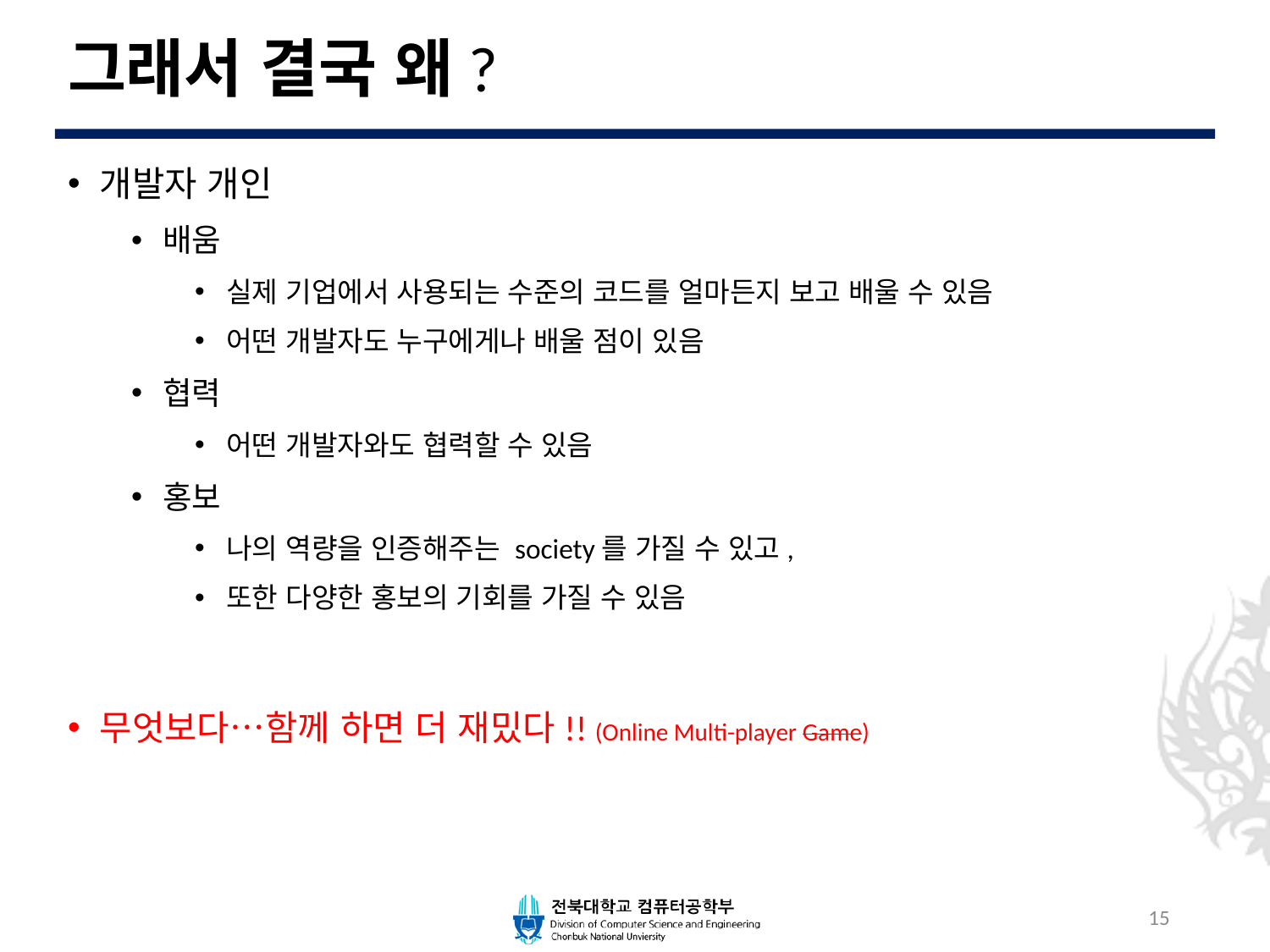

# 그래서 결국 왜?
개발자 개인
배움
실제 기업에서 사용되는 수준의 코드를 얼마든지 보고 배울 수 있음
어떤 개발자도 누구에게나 배울 점이 있음
협력
어떤 개발자와도 협력할 수 있음
홍보
나의 역량을 인증해주는 society를 가질 수 있고,
또한 다양한 홍보의 기회를 가질 수 있음

무엇보다…함께 하면 더 재밌다!! (Online Multi-player Game)

15